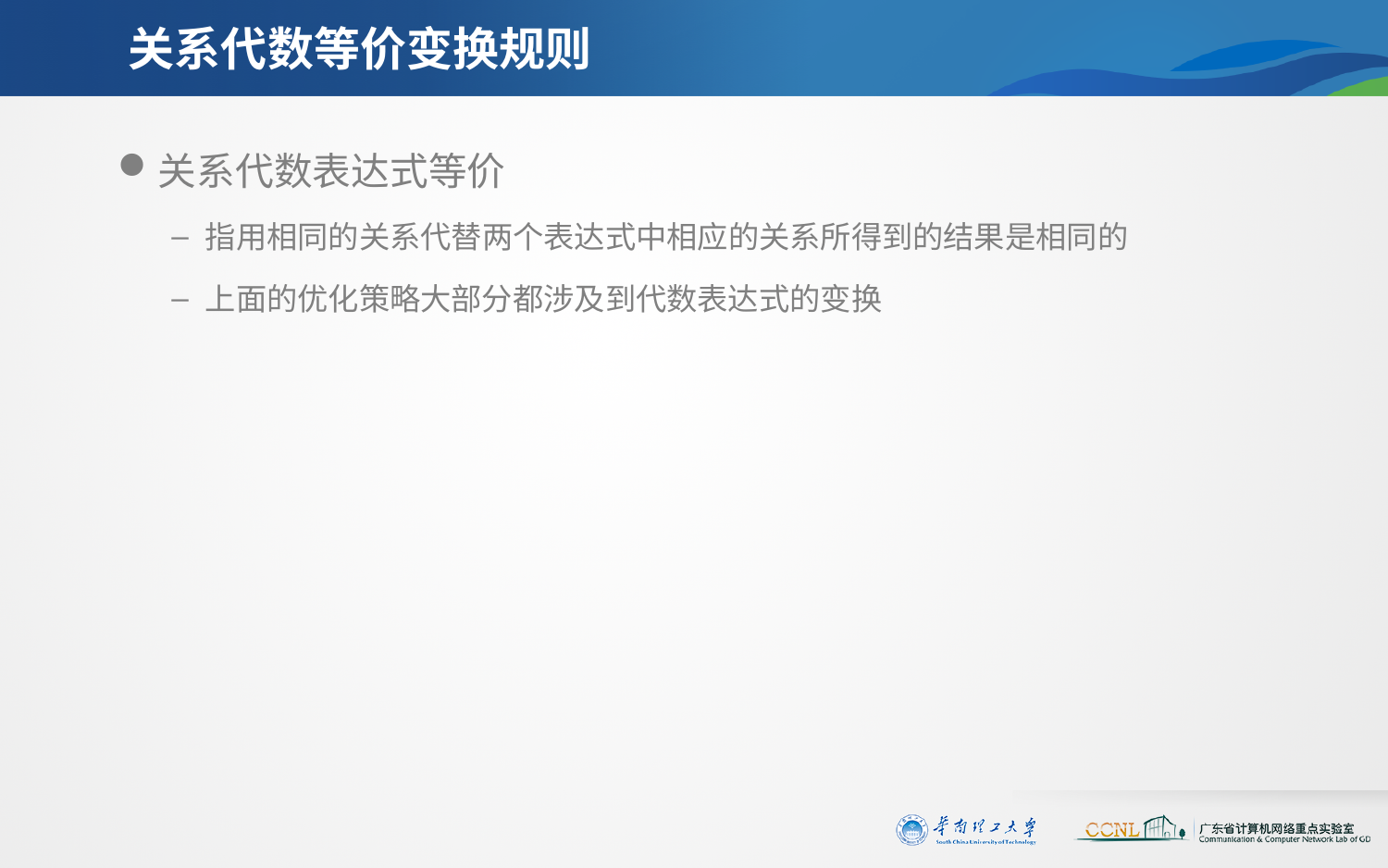

# 关系代数等价变换规则
关系代数表达式等价
指用相同的关系代替两个表达式中相应的关系所得到的结果是相同的
上面的优化策略大部分都涉及到代数表达式的变换